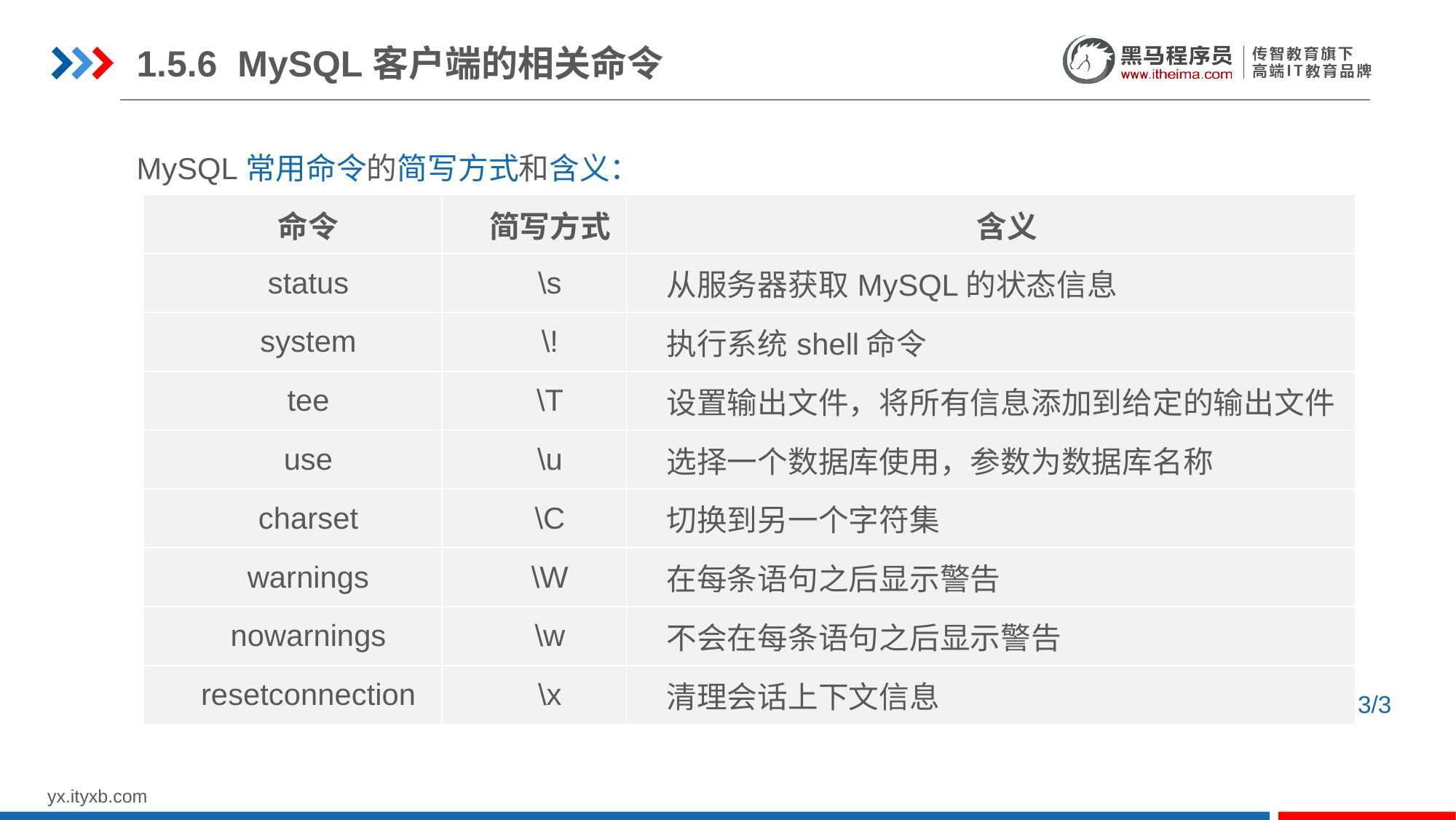

1.5.6  MySQL客户端的相关命令
MySQL常用命令的简写方式和含义：
| 命令 | 简写方式 | 含义 |
| --- | --- | --- |
| status | \s | 从服务器获取MySQL的状态信息 |
| system | \! | 执行系统shell命令 |
| tee | \T | 设置输出文件，将所有信息添加到给定的输出文件 |
| use | \u | 选择一个数据库使用，参数为数据库名称 |
| charset | \C | 切换到另一个字符集 |
| warnings | \W | 在每条语句之后显示警告 |
| nowarnings | \w | 不会在每条语句之后显示警告 |
| resetconnection | \x | 清理会话上下文信息 |
3/3